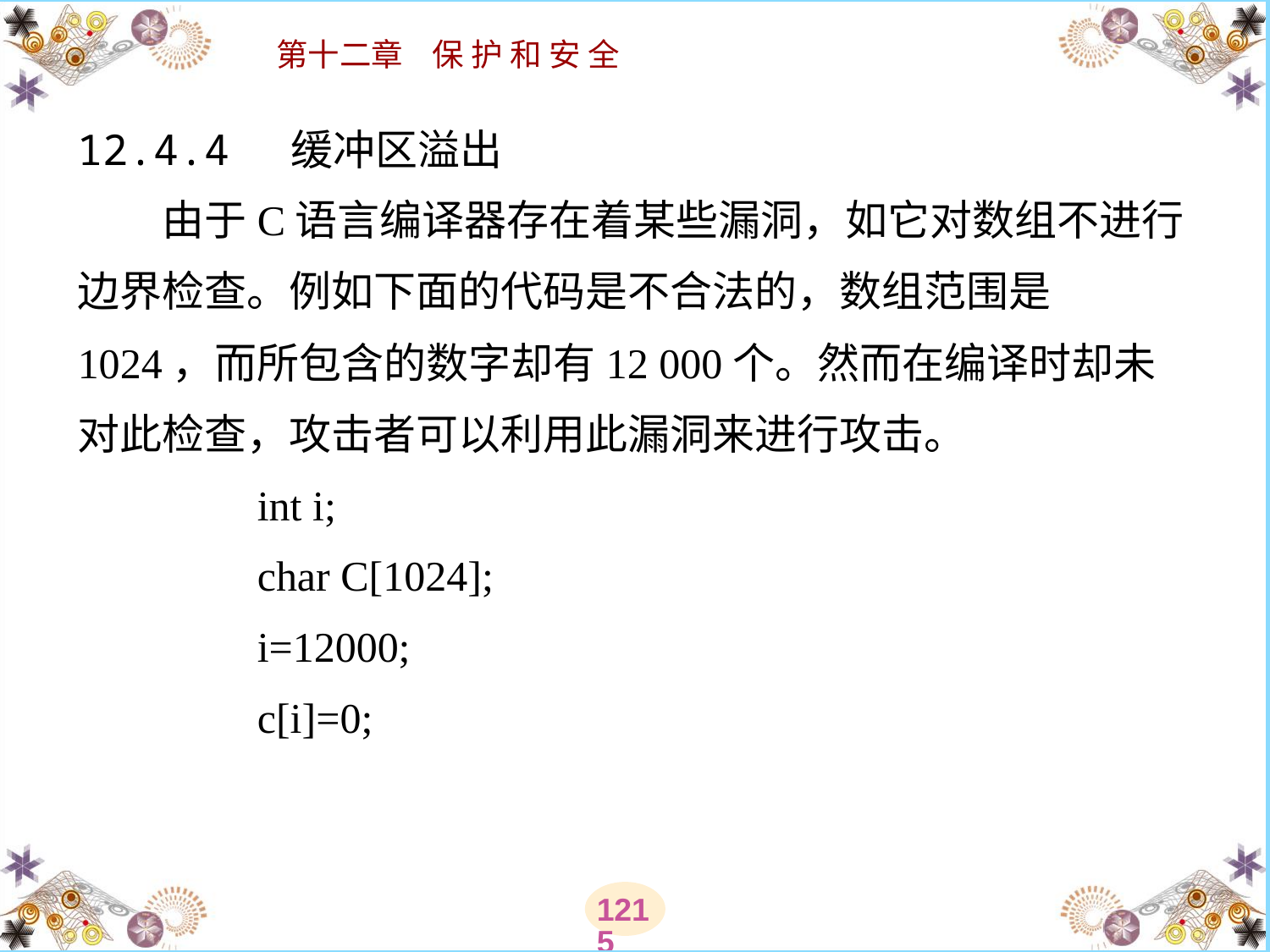

# 12.4.4  缓冲区溢出 　　由于C语言编译器存在着某些漏洞，如它对数组不进行边界检查。例如下面的代码是不合法的，数组范围是1024，而所包含的数字却有12 000个。然而在编译时却未对此检查，攻击者可以利用此漏洞来进行攻击。 　　　　int i; 　　　　char C[1024]; 　　　　i=12000; 　　　　c[i]=0;